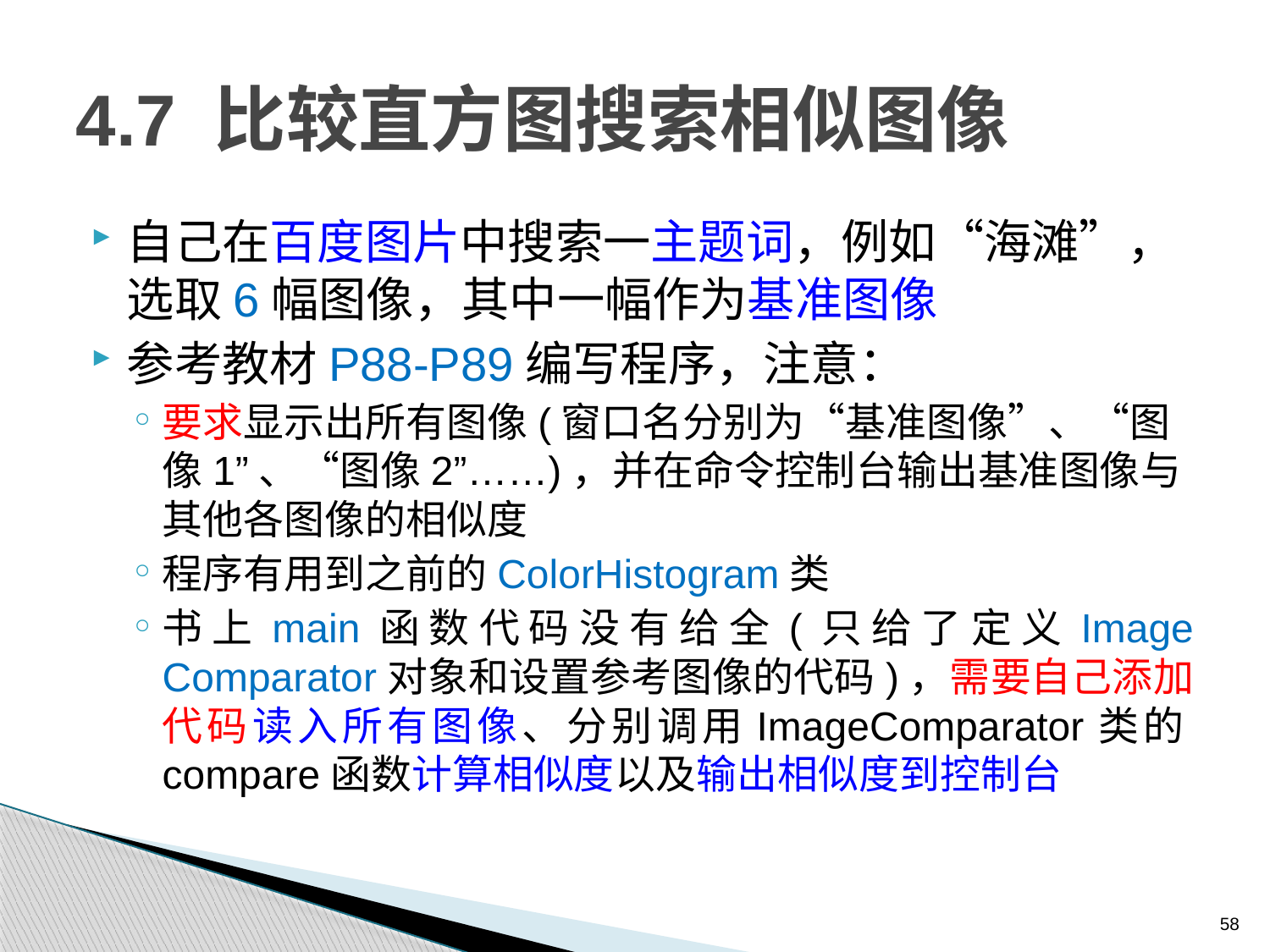

# 4.7 比较直方图搜索相似图像
自己在百度图片中搜索一主题词，例如“海滩”，选取6幅图像，其中一幅作为基准图像
参考教材P88-P89编写程序，注意：
要求显示出所有图像(窗口名分别为“基准图像”、“图像1”、“图像2”……)，并在命令控制台输出基准图像与其他各图像的相似度
程序有用到之前的ColorHistogram类
书上main函数代码没有给全(只给了定义Image Comparator对象和设置参考图像的代码)，需要自己添加代码读入所有图像、分别调用ImageComparator类的compare函数计算相似度以及输出相似度到控制台
58